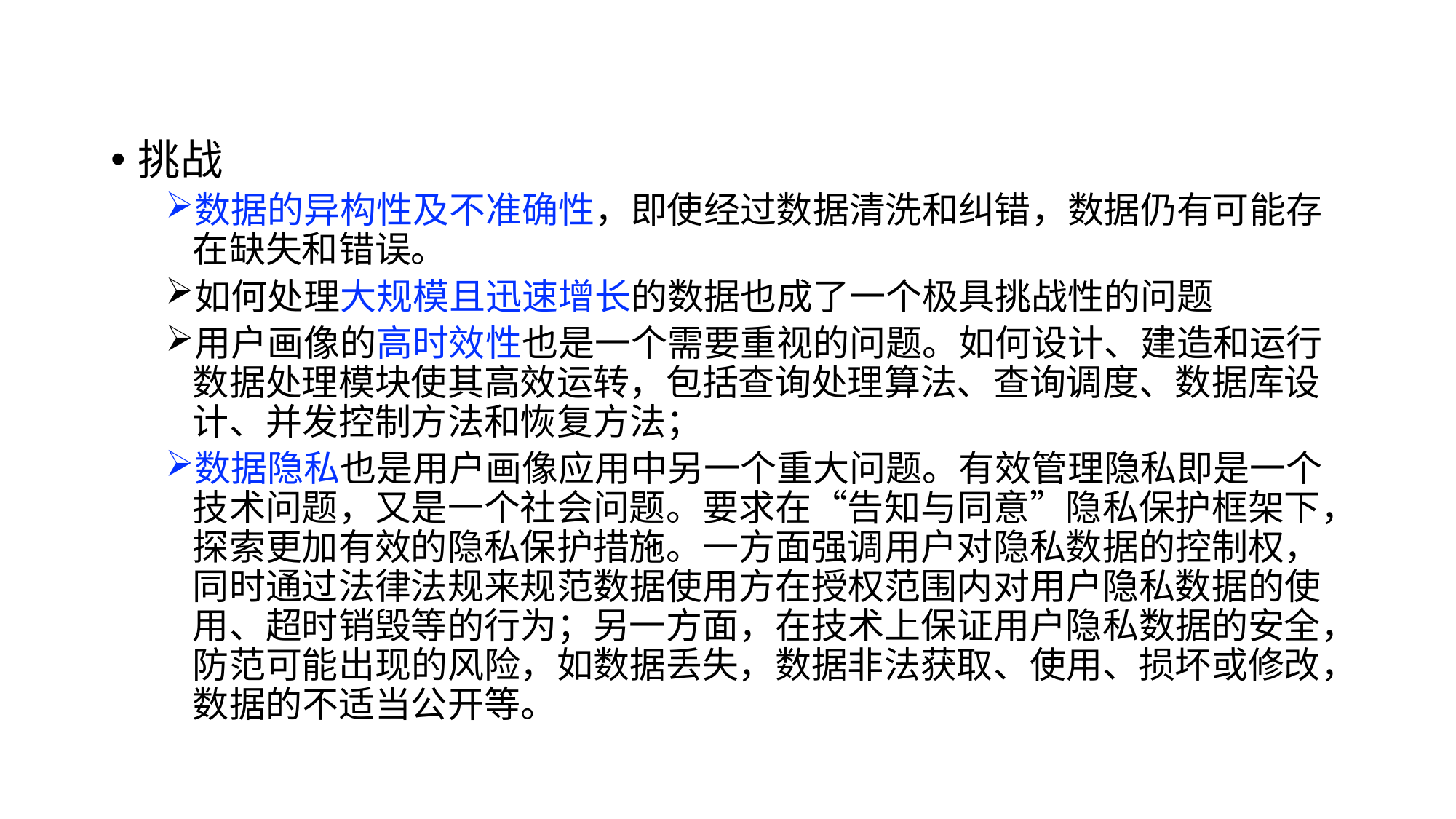

挑战
数据的异构性及不准确性，即使经过数据清洗和纠错，数据仍有可能存在缺失和错误。
如何处理大规模且迅速增长的数据也成了一个极具挑战性的问题
用户画像的高时效性也是一个需要重视的问题。如何设计、建造和运行数据处理模块使其高效运转，包括查询处理算法、查询调度、数据库设计、并发控制方法和恢复方法；
数据隐私也是用户画像应用中另一个重大问题。有效管理隐私即是一个技术问题，又是一个社会问题。要求在“告知与同意”隐私保护框架下，探索更加有效的隐私保护措施。一方面强调用户对隐私数据的控制权，同时通过法律法规来规范数据使用方在授权范围内对用户隐私数据的使用、超时销毁等的行为；另一方面，在技术上保证用户隐私数据的安全，防范可能出现的风险，如数据丢失，数据非法获取、使用、损坏或修改，数据的不适当公开等。